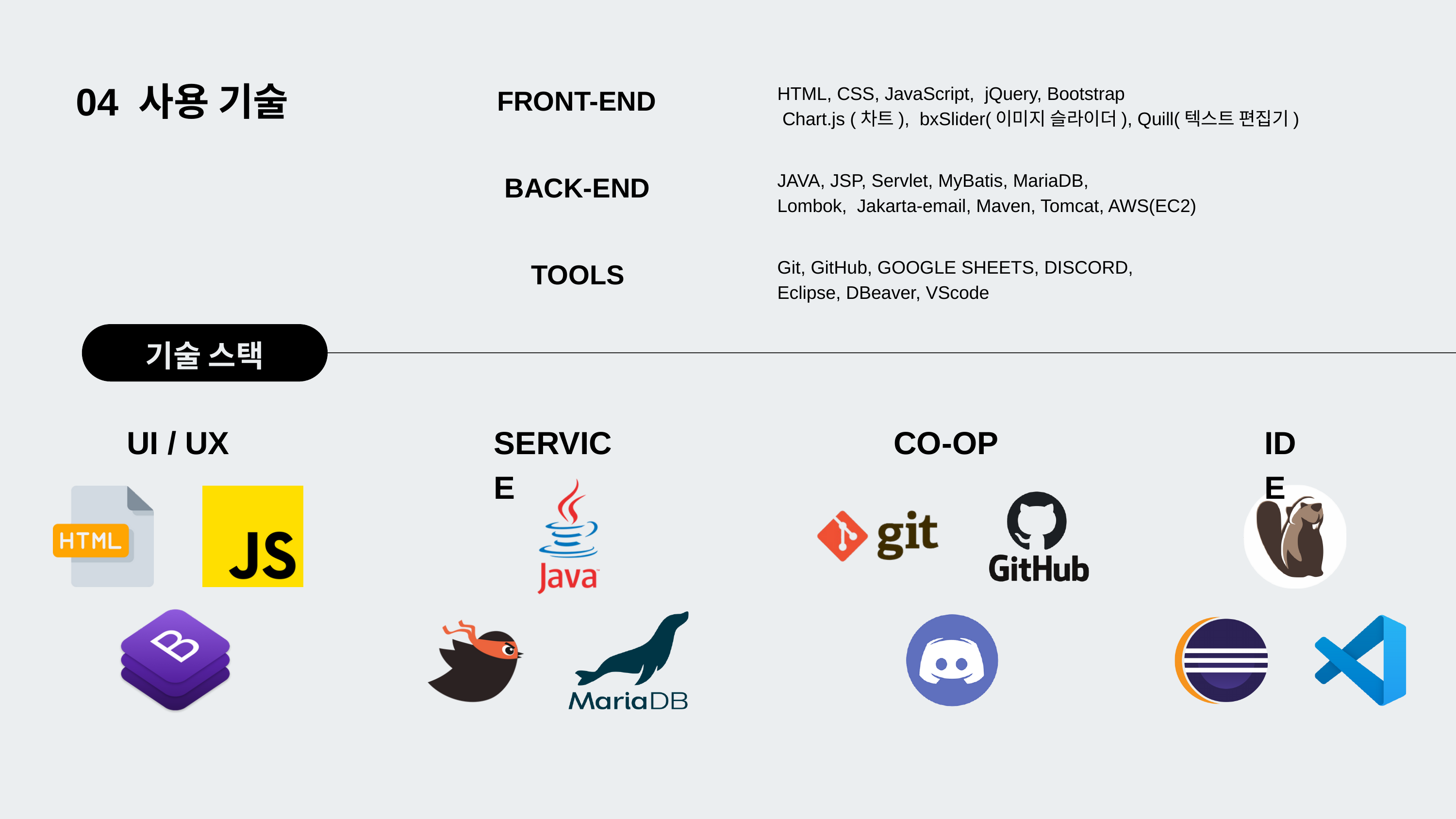

04 사용 기술
FRONT-END

HTML, CSS, JavaScript,  jQuery, Bootstrap
 Chart.js (차트),  bxSlider(이미지 슬라이더), Quill(텍스트 편집기)

JAVA, JSP, Servlet, MyBatis, MariaDB,
Lombok,  Jakarta-email, Maven, Tomcat, AWS(EC2)

BACK-END

TOOLS
Git, GitHub, GOOGLE SHEETS, DISCORD,
Eclipse, DBeaver, VScode

기술 스택

UI / UX
SERVICE
CO-OP
IDE